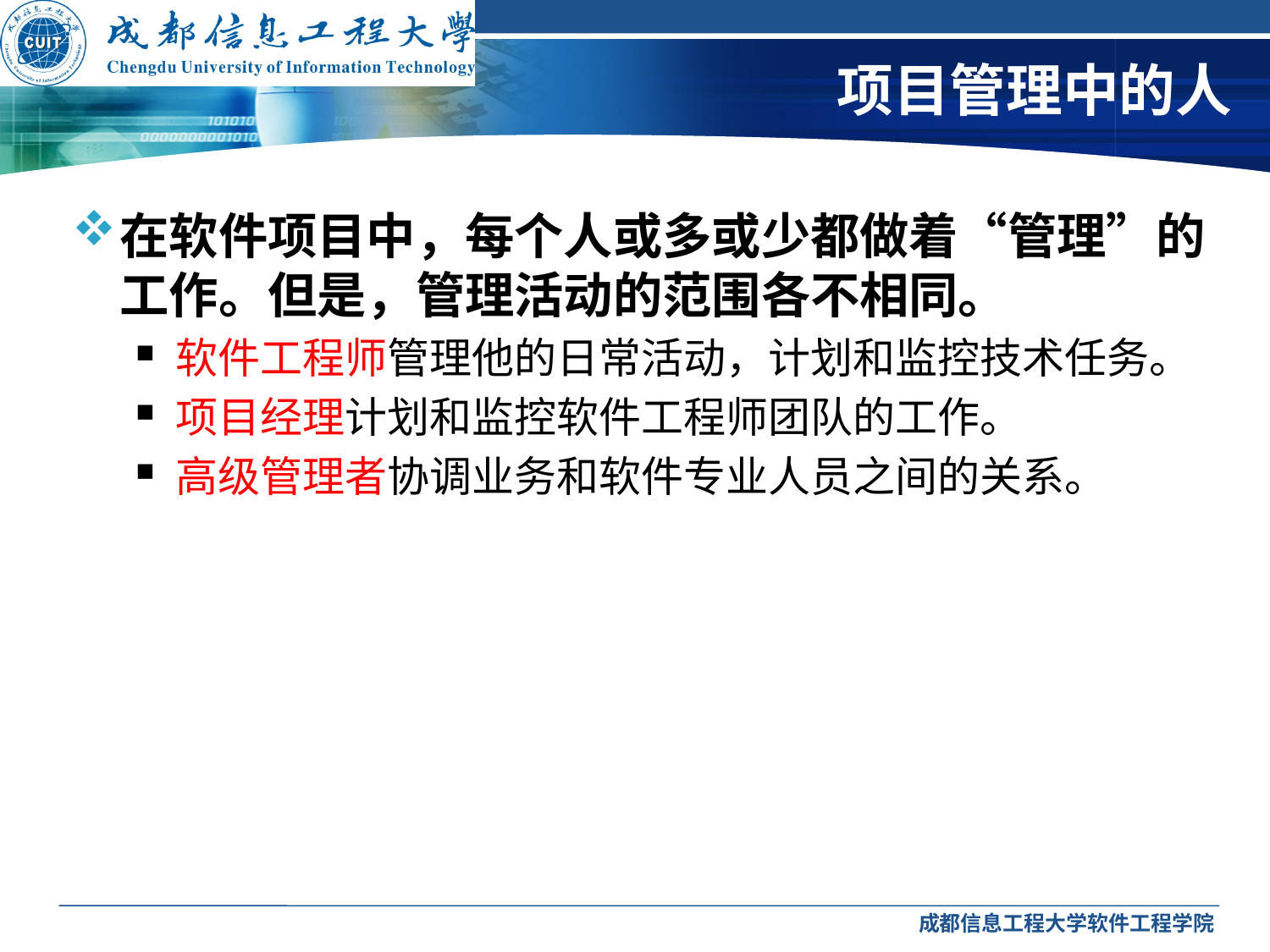

# 项目管理中的人
在软件项目中，每个人或多或少都做着“管理”的工作。但是，管理活动的范围各不相同。
软件工程师管理他的日常活动，计划和监控技术任务。
项目经理计划和监控软件工程师团队的工作。
高级管理者协调业务和软件专业人员之间的关系。
成都信息工程大学软件工程学院